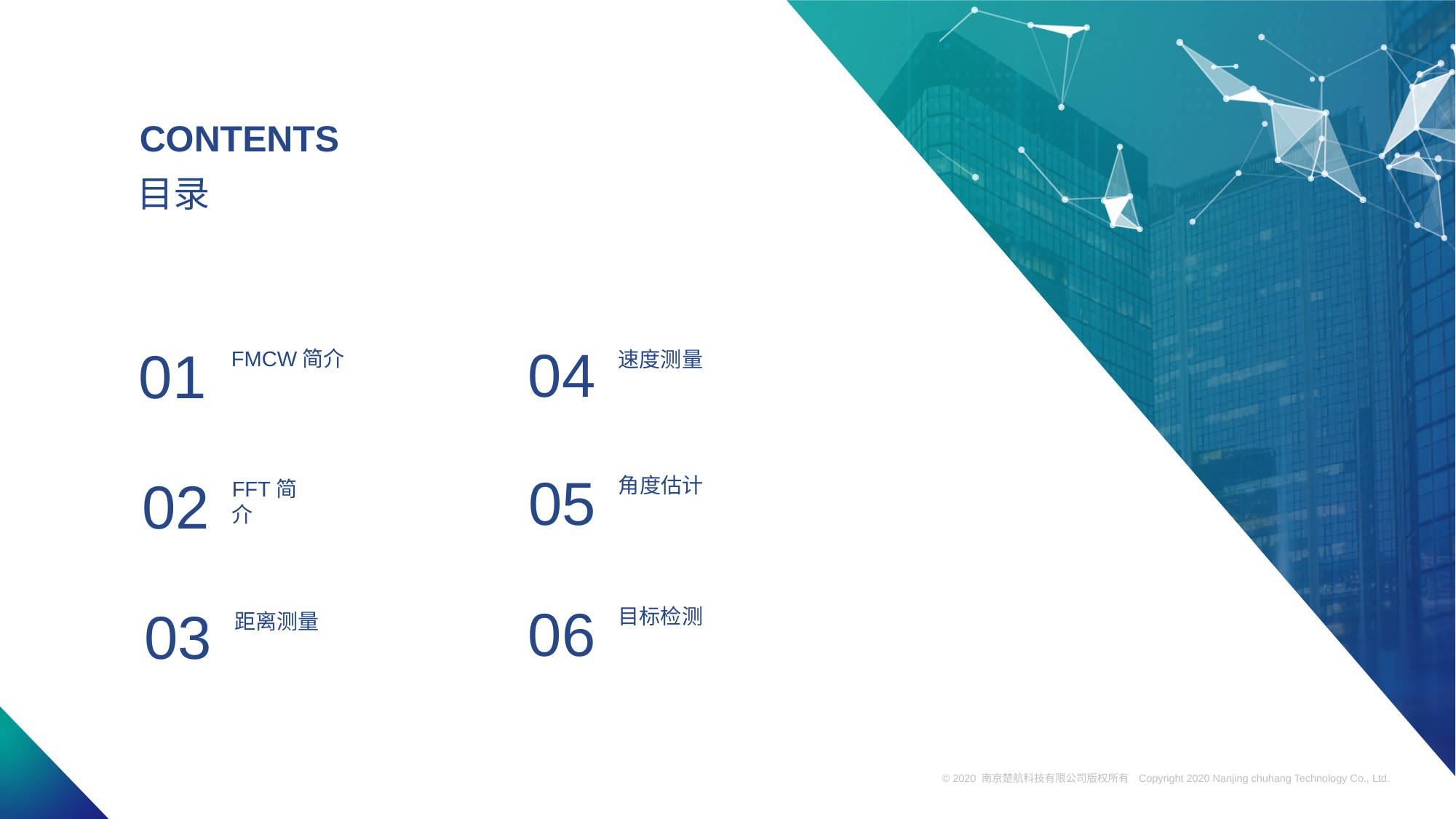

CONTENTS
目录
04
01
FMCW简介
速度测量
05
02
角度估计
FFT简介
06
03
目标检测
距离测量